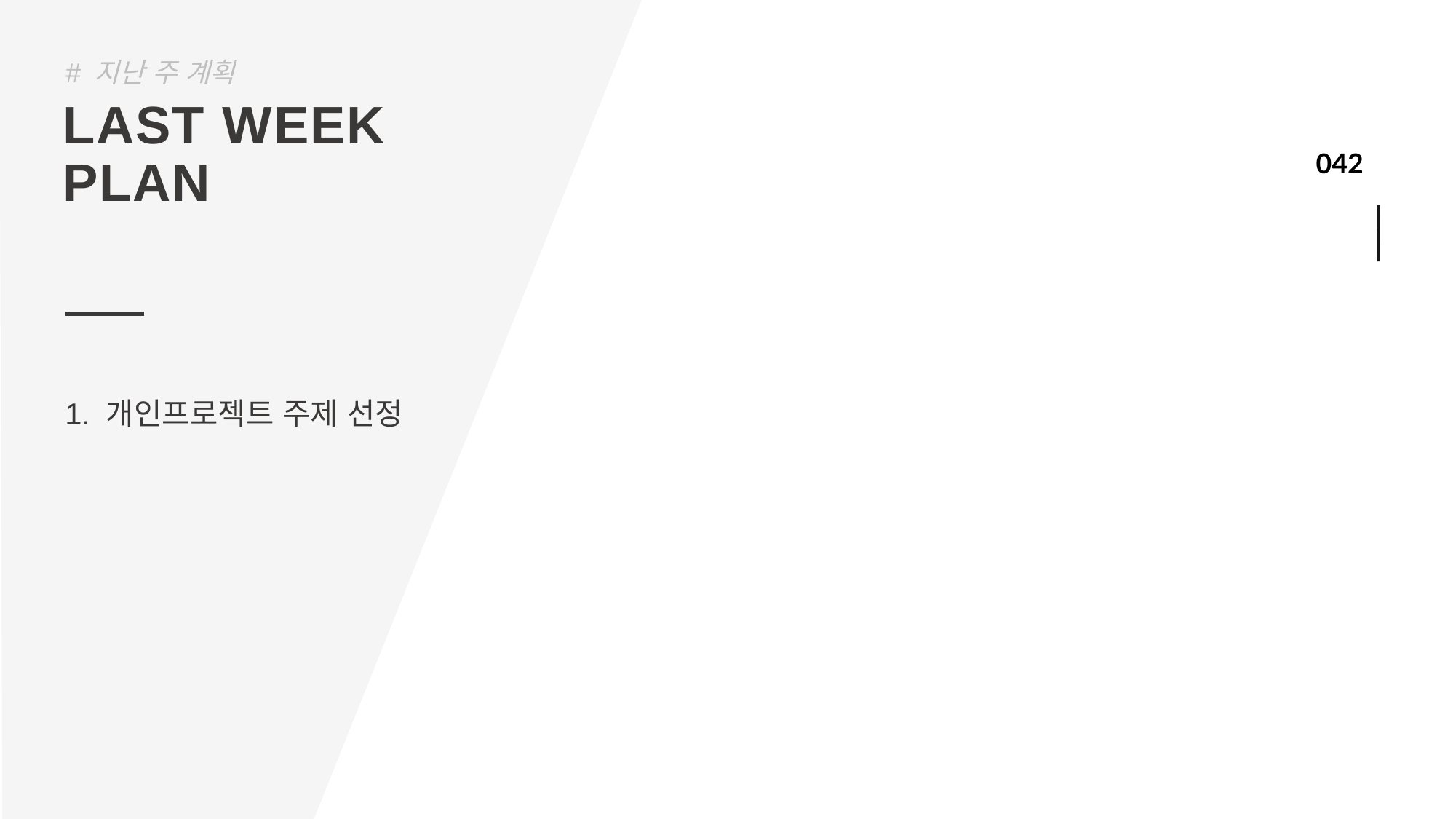

# 지난 주 계획
LAST WEEK
PLAN
개인프로젝트 주제 선정